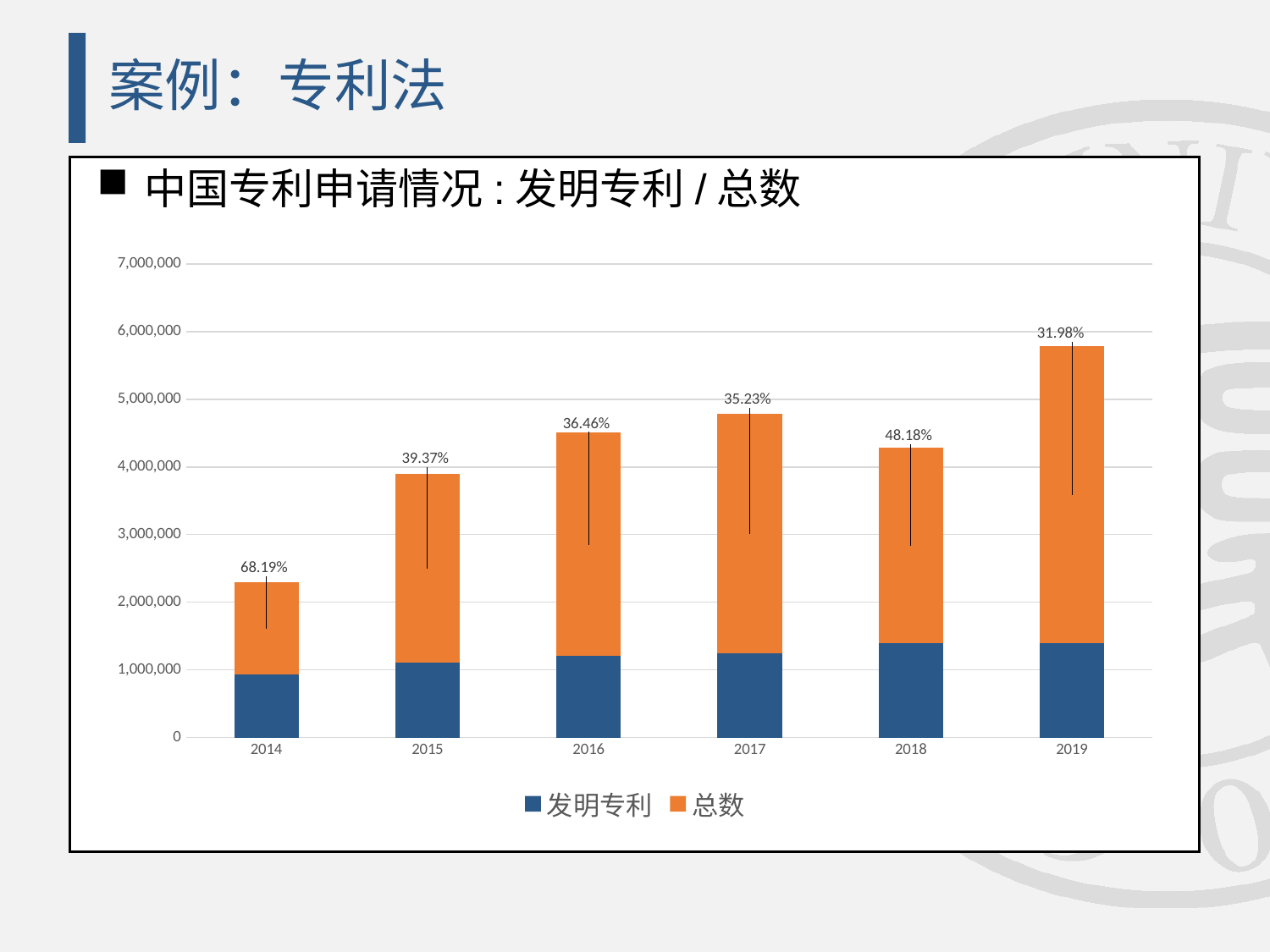

# 案例：专利法
中国专利申请情况:发明专利/总数

### Chart

| Category | 发明专利 | 总数 |
|---|---|---|
| 2014 | 928177.0 | 1361243.0 |
| 2015 | 1101864.0 | 2798500.0 |
| 2016 | 1204981.0 | 3305225.0 |
| 2017 | 1245709.0 | 3536333.0 |
| 2018 | 1393815.0 | 2892772.0 |
| 2019 | 1400661.0 | 4380468.0 |